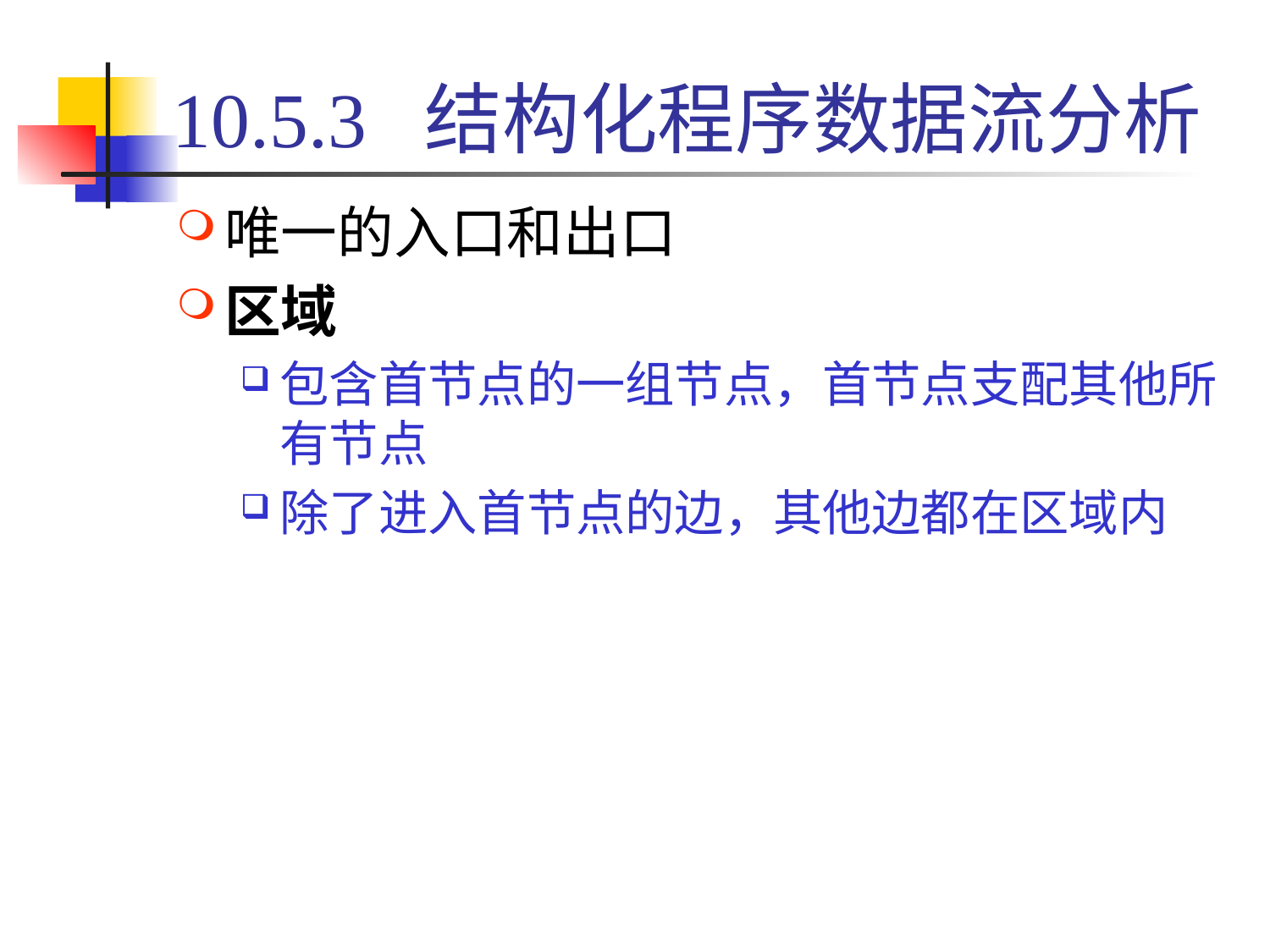

# 10.5.3  结构化程序数据流分析
唯一的入口和出口
区域
包含首节点的一组节点，首节点支配其他所有节点
除了进入首节点的边，其他边都在区域内